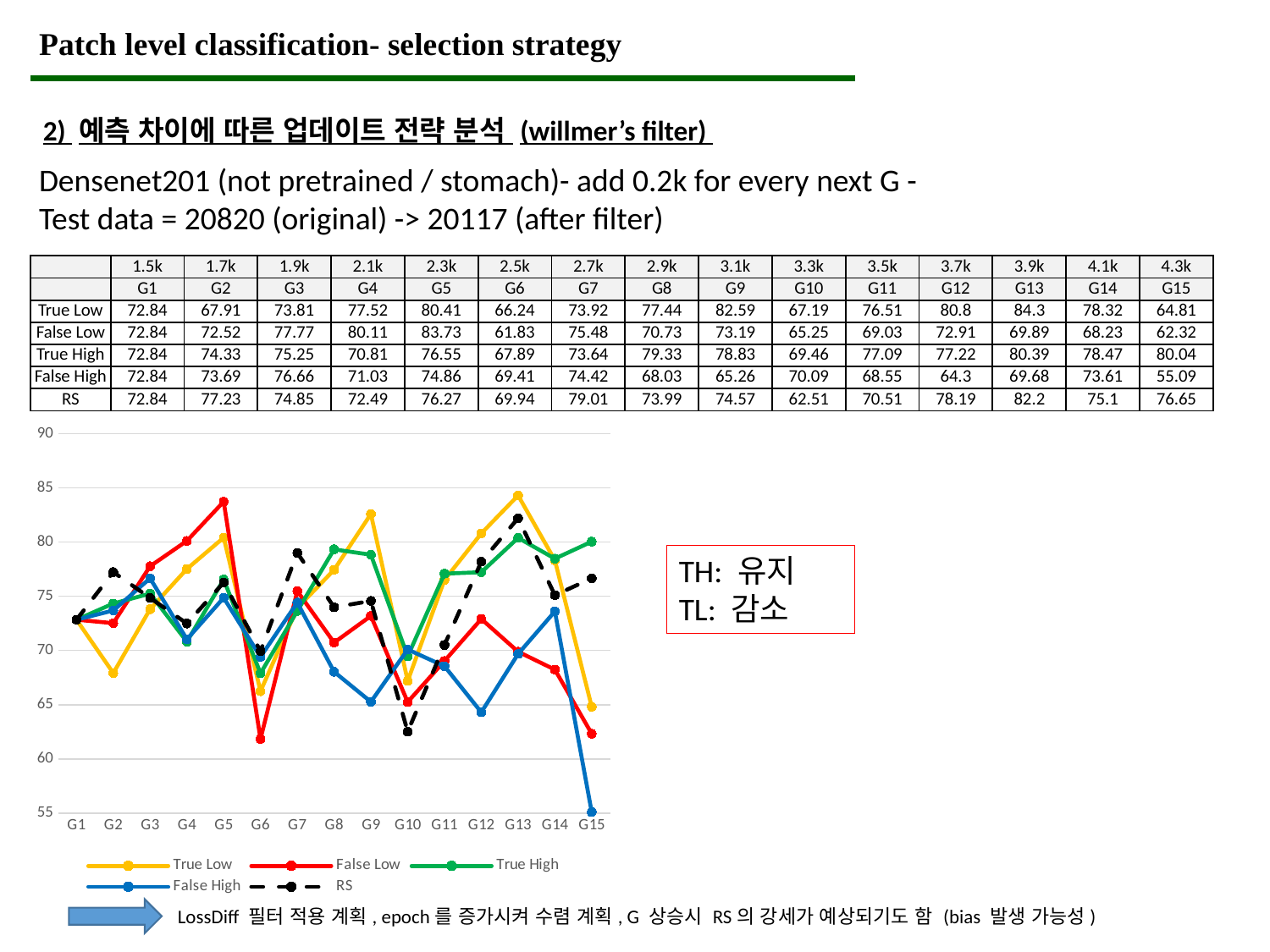

Patch level classification- selection strategy
2) 예측 차이에 따른 업데이트 전략 분석 (willmer’s filter)
Densenet201 (not pretrained / stomach)- add 0.2k for every next G -Test data = 20820 (original) -> 20117 (after filter)
|  | 1.5k | 1.7k | 1.9k | 2.1k | 2.3k | 2.5k | 2.7k | 2.9k | 3.1k | 3.3k | 3.5k | 3.7k | 3.9k | 4.1k | 4.3k |
| --- | --- | --- | --- | --- | --- | --- | --- | --- | --- | --- | --- | --- | --- | --- | --- |
|  | G1 | G2 | G3 | G4 | G5 | G6 | G7 | G8 | G9 | G10 | G11 | G12 | G13 | G14 | G15 |
| True Low | 72.84 | 67.91 | 73.81 | 77.52 | 80.41 | 66.24 | 73.92 | 77.44 | 82.59 | 67.19 | 76.51 | 80.8 | 84.3 | 78.32 | 64.81 |
| False Low | 72.84 | 72.52 | 77.77 | 80.11 | 83.73 | 61.83 | 75.48 | 70.73 | 73.19 | 65.25 | 69.03 | 72.91 | 69.89 | 68.23 | 62.32 |
| True High | 72.84 | 74.33 | 75.25 | 70.81 | 76.55 | 67.89 | 73.64 | 79.33 | 78.83 | 69.46 | 77.09 | 77.22 | 80.39 | 78.47 | 80.04 |
| False High | 72.84 | 73.69 | 76.66 | 71.03 | 74.86 | 69.41 | 74.42 | 68.03 | 65.26 | 70.09 | 68.55 | 64.3 | 69.68 | 73.61 | 55.09 |
| RS | 72.84 | 77.23 | 74.85 | 72.49 | 76.27 | 69.94 | 79.01 | 73.99 | 74.57 | 62.51 | 70.51 | 78.19 | 82.2 | 75.1 | 76.65 |

### Chart

| Category | True Low | False Low | True High | False High | RS |
|---|---|---|---|---|---|
| G1 | 72.84 | 72.84 | 72.84 | 72.84 | 72.84 |
| G2 | 67.91 | 72.52 | 74.33 | 73.69 | 77.23 |
| G3 | 73.81 | 77.77 | 75.25 | 76.66 | 74.85 |
| G4 | 77.52 | 80.11 | 70.81 | 71.03 | 72.49 |
| G5 | 80.41 | 83.73 | 76.55 | 74.86 | 76.27 |
| G6 | 66.24 | 61.83 | 67.89 | 69.41 | 69.94 |
| G7 | 73.92 | 75.48 | 73.64 | 74.42 | 79.01 |
| G8 | 77.44 | 70.73 | 79.33 | 68.03 | 73.99 |
| G9 | 82.59 | 73.19 | 78.83 | 65.26 | 74.57 |
| G10 | 67.19 | 65.25 | 69.46 | 70.09 | 62.51 |
| G11 | 76.51 | 69.03 | 77.09 | 68.55 | 70.51 |
| G12 | 80.8 | 72.91 | 77.22 | 64.3 | 78.19 |
| G13 | 84.3 | 69.89 | 80.39 | 69.68 | 82.2 |
| G14 | 78.32 | 68.23 | 78.47 | 73.61 | 75.1 |
| G15 | 64.81 | 62.32 | 80.04 | 55.09 | 76.65 |
TH: 유지
TL: 감소
LossDiff 필터 적용 계획, epoch를 증가시켜 수렴 계획, G 상승시 RS의 강세가 예상되기도 함 (bias 발생 가능성)